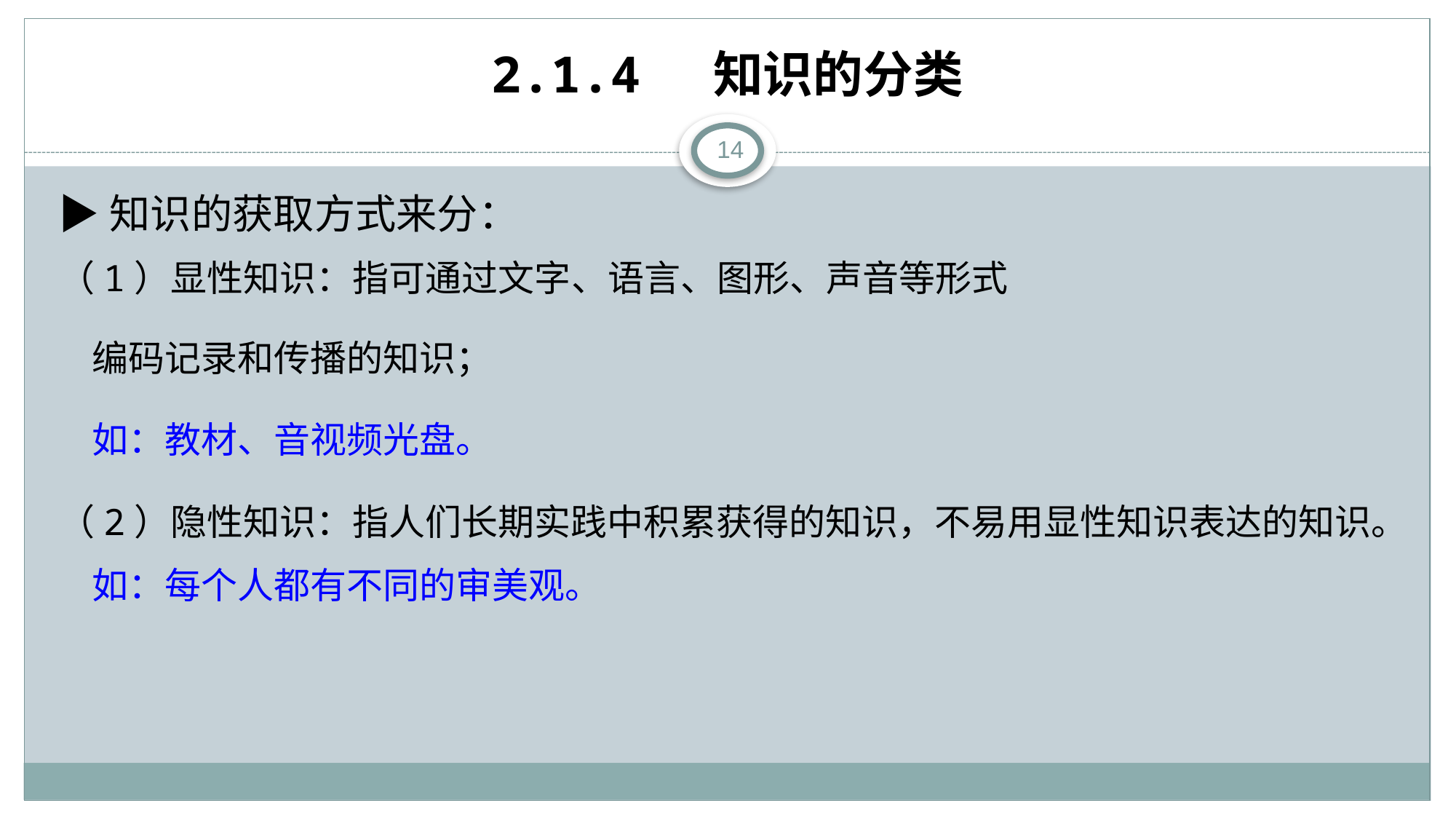

# 2.1.4  知识的分类
14
▶知识的获取方式来分：
（1）显性知识：指可通过文字、语言、图形、声音等形式
   编码记录和传播的知识；
   如：教材、音视频光盘。
（2）隐性知识：指人们长期实践中积累获得的知识，不易用显性知识表达的知识。
   如：每个人都有不同的审美观。